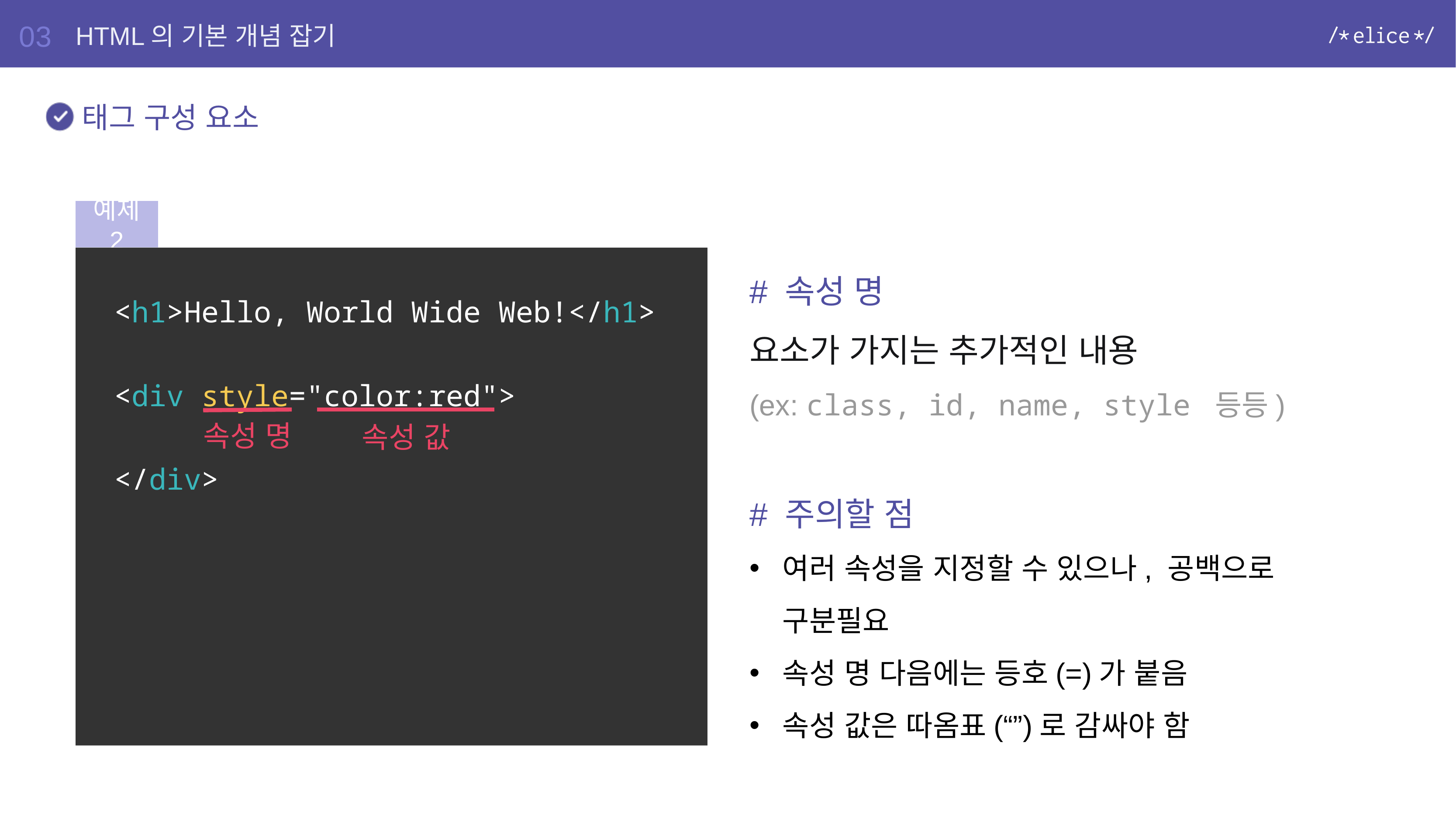

03
HTML의 기본 개념 잡기
태그 구성 요소
예제 2
<h1>Hello, World Wide Web!</h1>

<div style="color:red">

</div>

# 속성 명
요소가 가지는 추가적인 내용
(ex: class, id, name, style 등등)

# 주의할 점
여러 속성을 지정할 수 있으나, 공백으로 구분필요
속성 명 다음에는 등호(=)가 붙음
속성 값은 따옴표(“”)로 감싸야 함

속성 명
속성 값